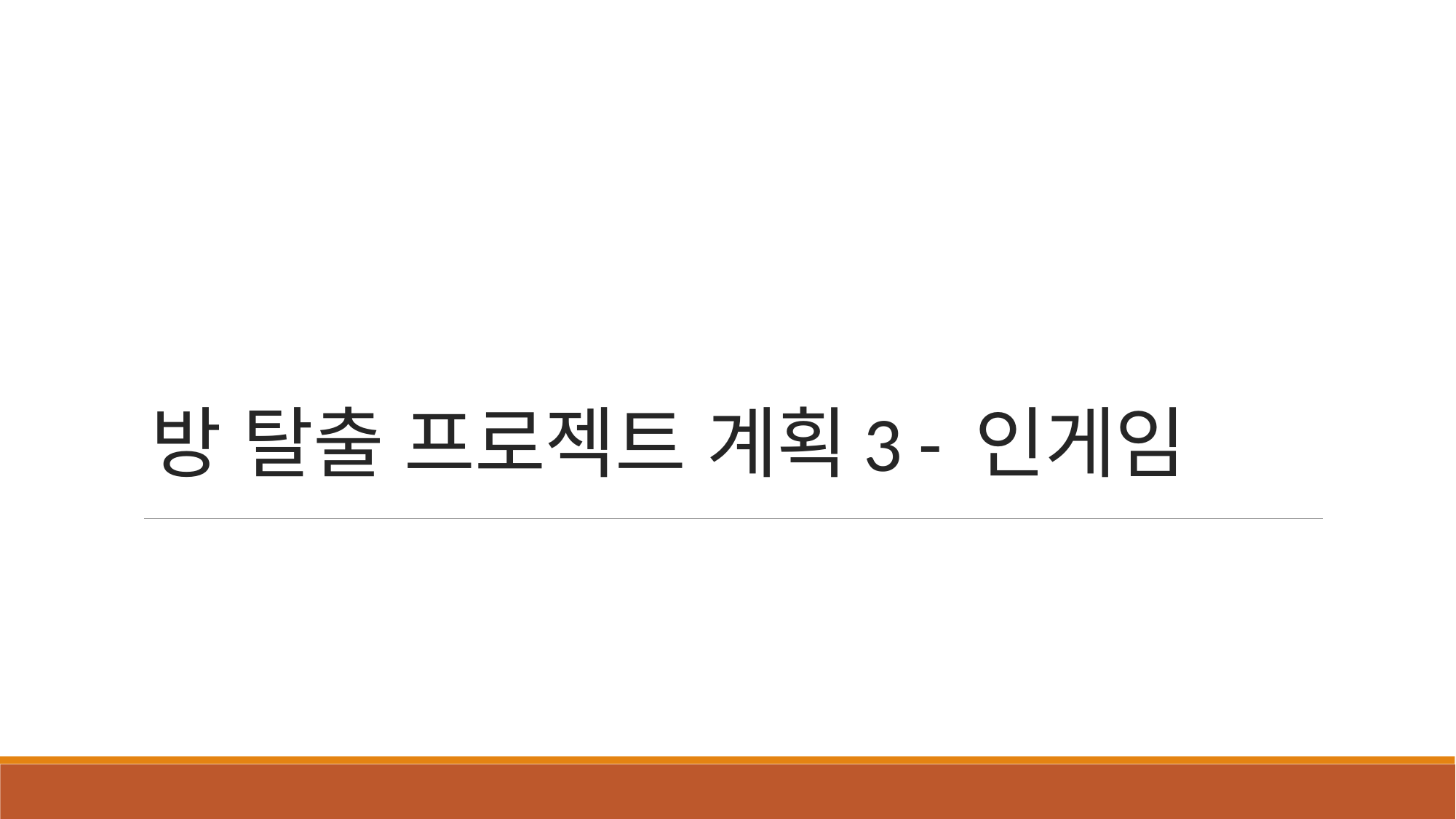

# 방 탈출 프로젝트 계획3 - 인게임